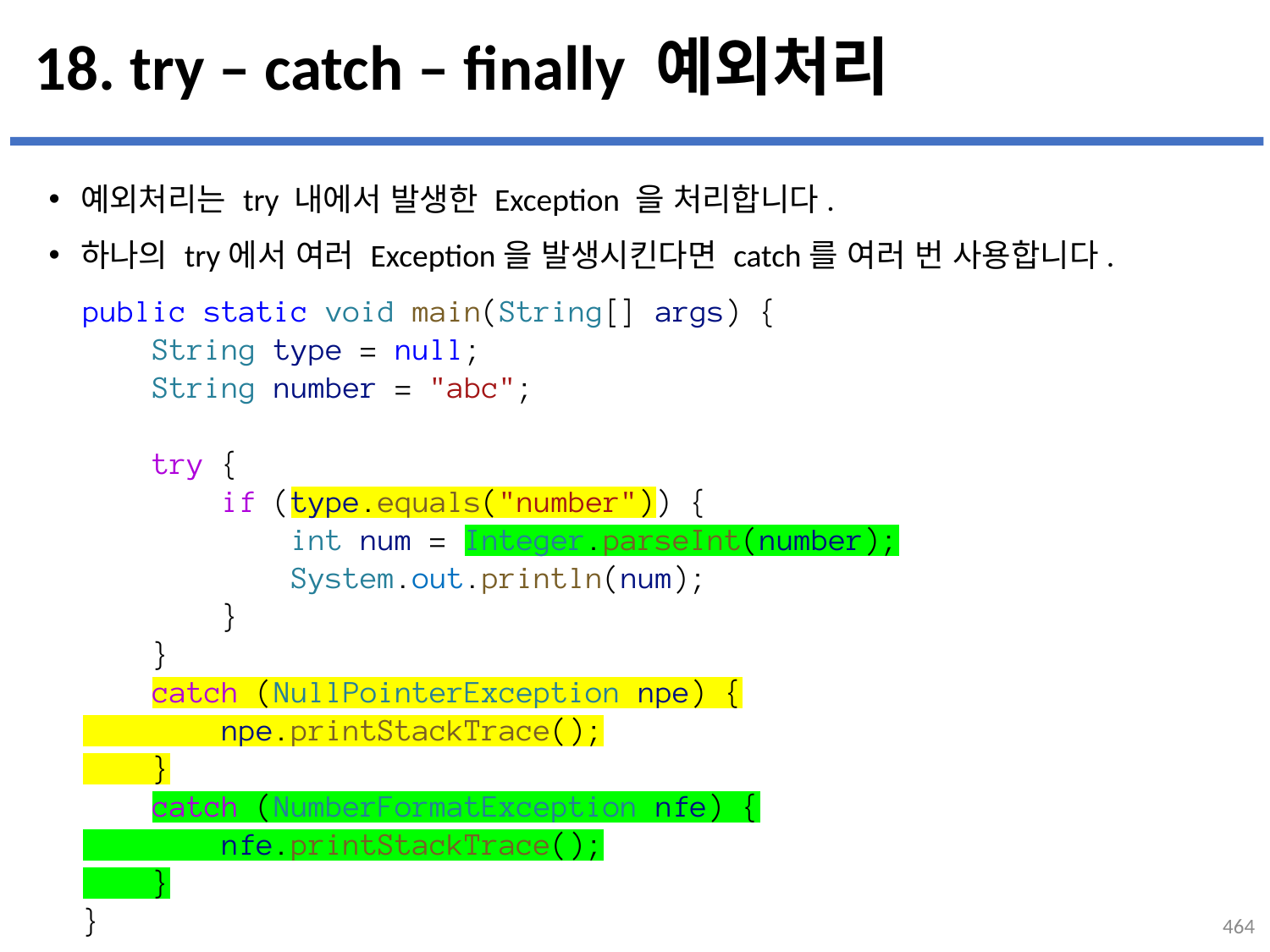

# 18. try – catch – finally 예외처리
예외처리는 try 내에서 발생한 Exception 을 처리합니다.
하나의 try에서 여러 Exception을 발생시킨다면 catch를 여러 번 사용합니다.
public static void main(String[] args) {
    String type = null;
    String number = "abc";
    try {
        if (type.equals("number")) {
            int num = Integer.parseInt(number);
            System.out.println(num);
        }
    }
    catch (NullPointerException npe) {
        npe.printStackTrace();
    }
    catch (NumberFormatException nfe) {
        nfe.printStackTrace();
    }
}
...

설명
464